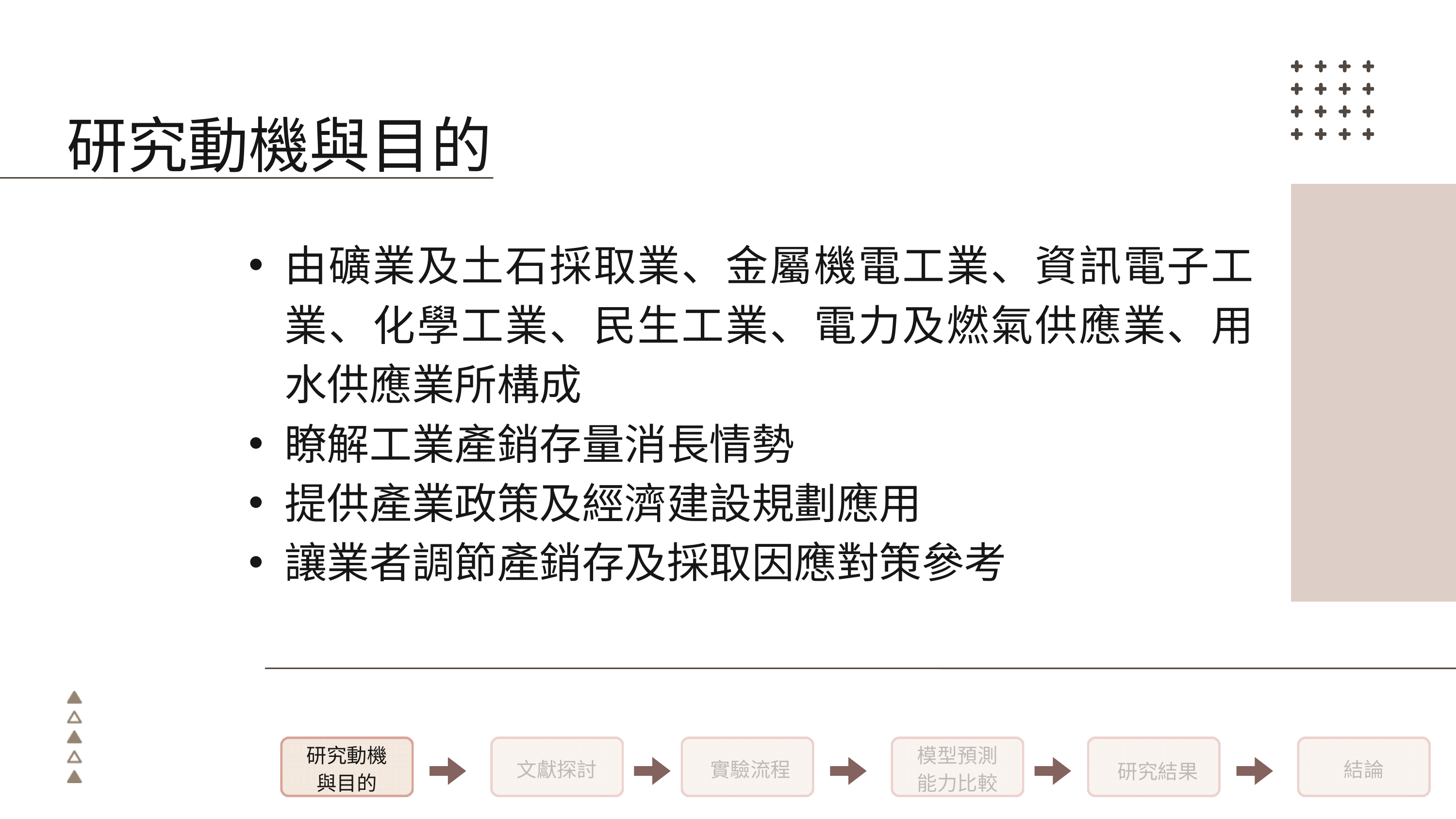

研究動機與目的

由礦業及土石採取業、金屬機電工業、資訊電子工業、化學工業、民生工業、電力及燃氣供應業、用水供應業所構成
瞭解工業產銷存量消長情勢
提供產業政策及經濟建設規劃應用
讓業者調節產銷存及採取因應對策參考

研究動機與目的
模型預測能力比較
文獻探討
實驗流程
結論
研究結果